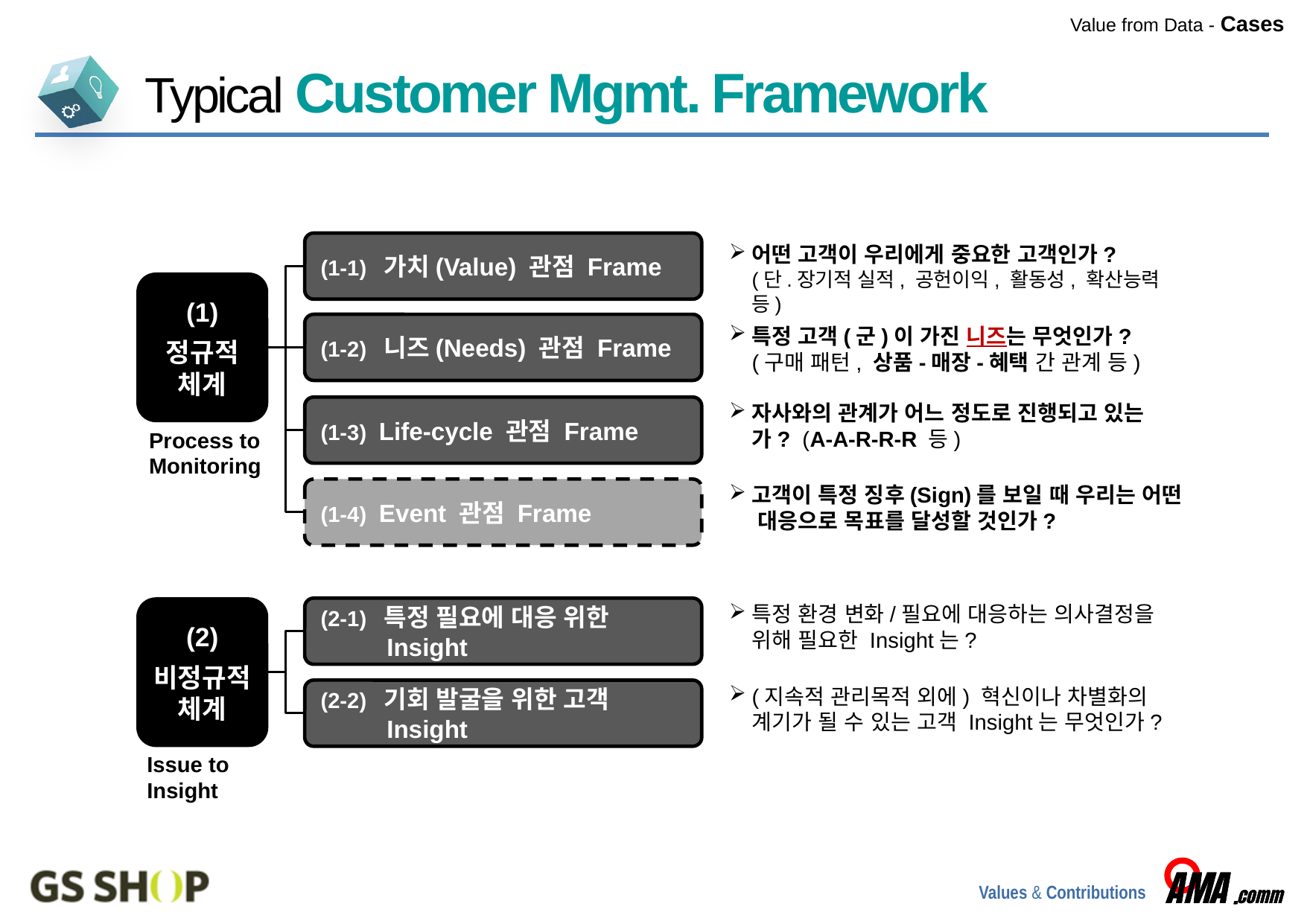

Value from Data - Cases
Typical Customer Mgmt. Framework
(1-1)  가치(Value) 관점 Frame
어떤 고객이 우리에게 중요한 고객인가?
(단.장기적 실적, 공헌이익, 활동성, 확산능력 등)
(1)
정규적
체계
(1-2)  니즈(Needs) 관점 Frame
특정 고객(군)이 가진 니즈는 무엇인가?
(구매 패턴, 상품-매장-혜택 간 관계 등)
자사와의 관계가 어느 정도로 진행되고 있는가?  (A-A-R-R-R 등)
(1-3)  Life-cycle 관점 Frame
Process to
Monitoring
고객이 특정 징후(Sign)를 보일 때 우리는 어떤  대응으로 목표를 달성할 것인가?
(1-4)  Event 관점 Frame
특정 환경 변화/필요에 대응하는 의사결정을 위해 필요한 Insight는?
(2-1)  특정 필요에 대응 위한 Insight
(2)
비정규적
체계
(지속적 관리목적 외에) 혁신이나 차별화의 계기가 될 수 있는 고객 Insight는 무엇인가?
(2-2)  기회 발굴을 위한 고객 Insight
Issue to
Insight